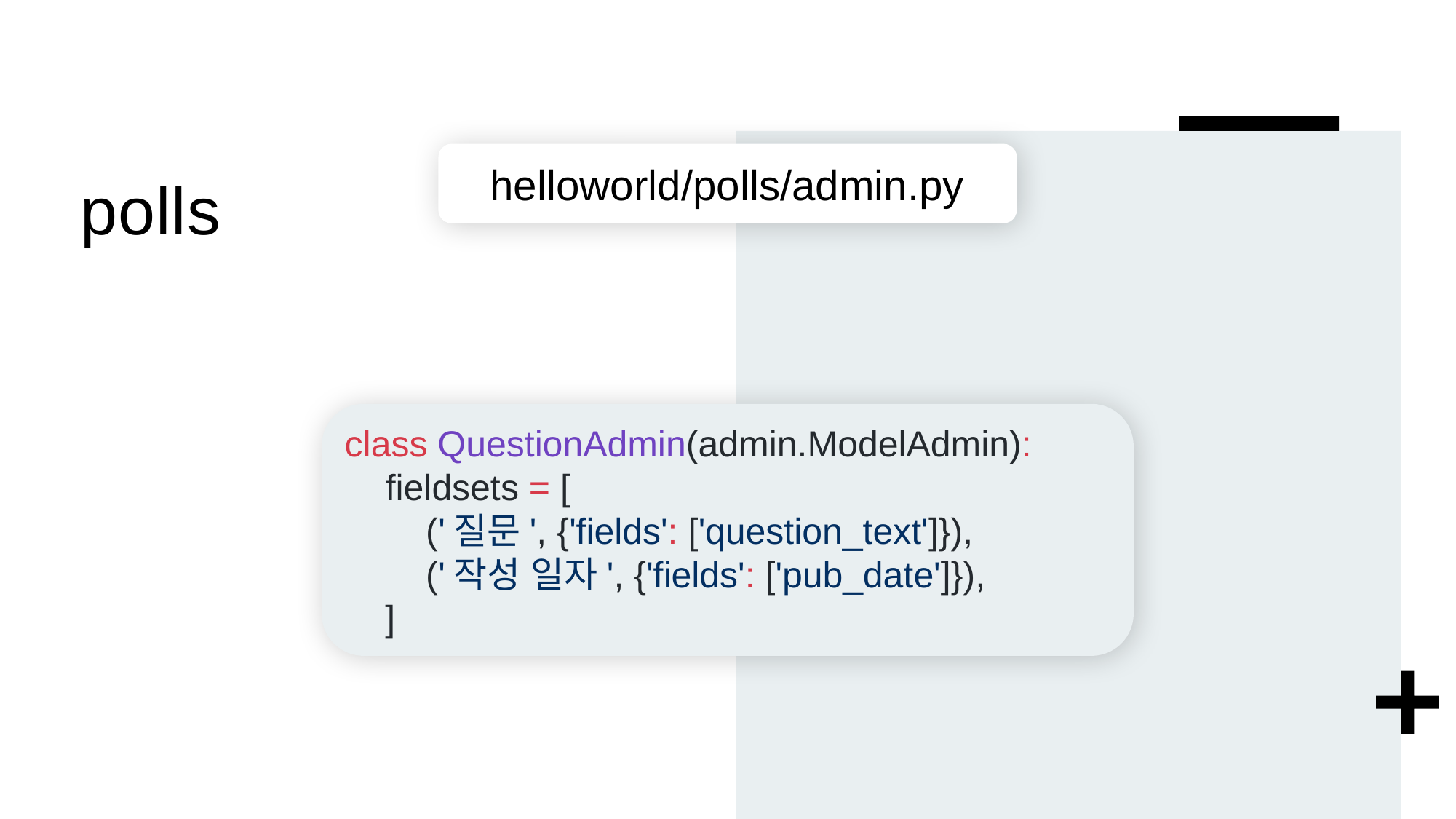

# polls
helloworld/polls/admin.py
class QuestionAdmin(admin.ModelAdmin):
    fieldsets = [
        ('질문', {'fields': ['question_text']}),
        ('작성 일자', {'fields': ['pub_date']}),
    ]